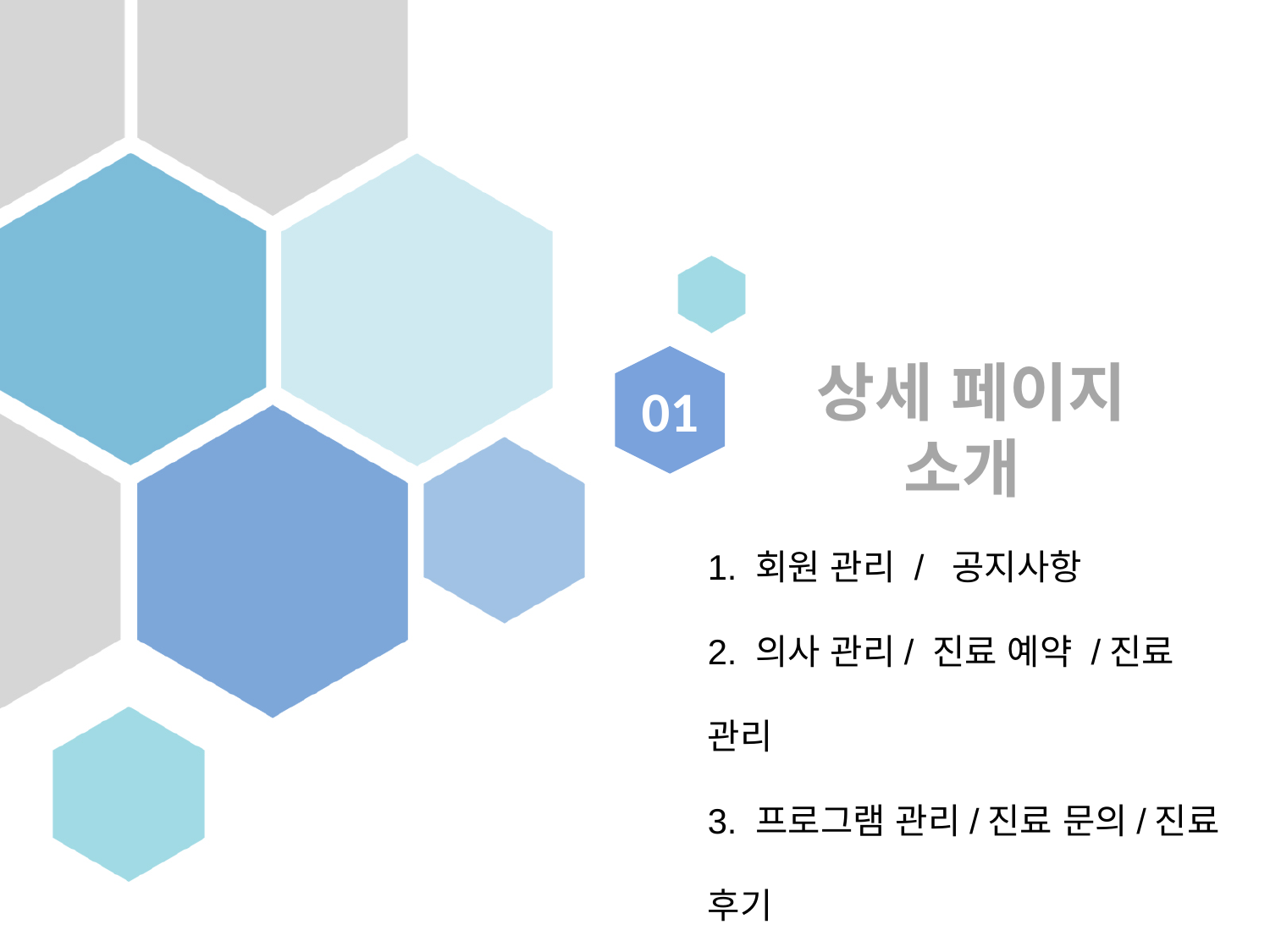

상세 페이지 소개

01
 회원 관리 /  공지사항
 의사 관리/ 진료 예약 /진료 관리
 프로그램 관리/진료 문의/진료 후기